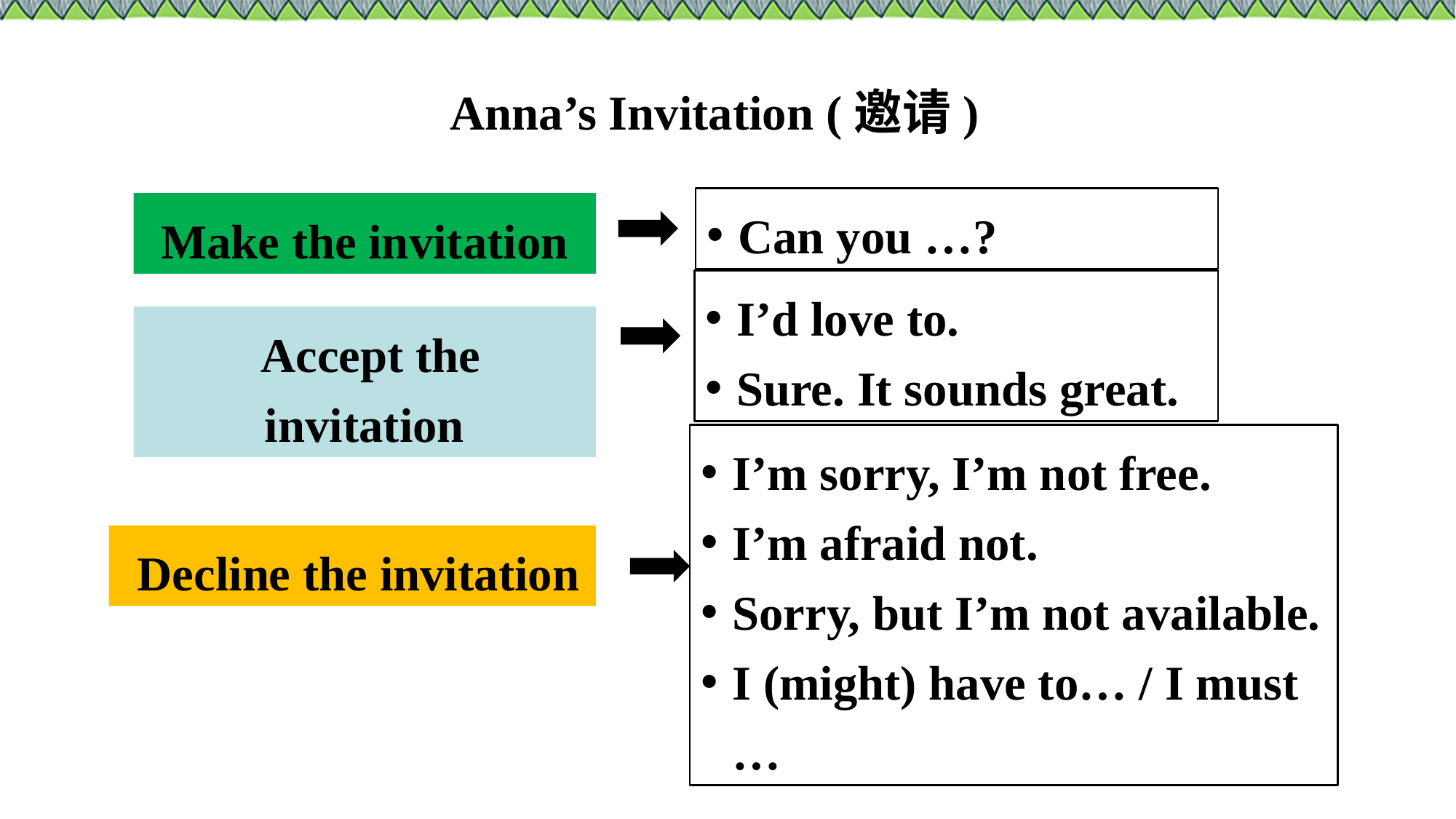

# Anna’s Invitation (邀请)
Can you …?
Make the invitation

I’d love to.
Sure. It sounds great.
 Accept the invitation

I’m sorry, I’m not free.
I’m afraid not.
Sorry, but I’m not available.
I (might) have to… / I must …
 Decline the invitation